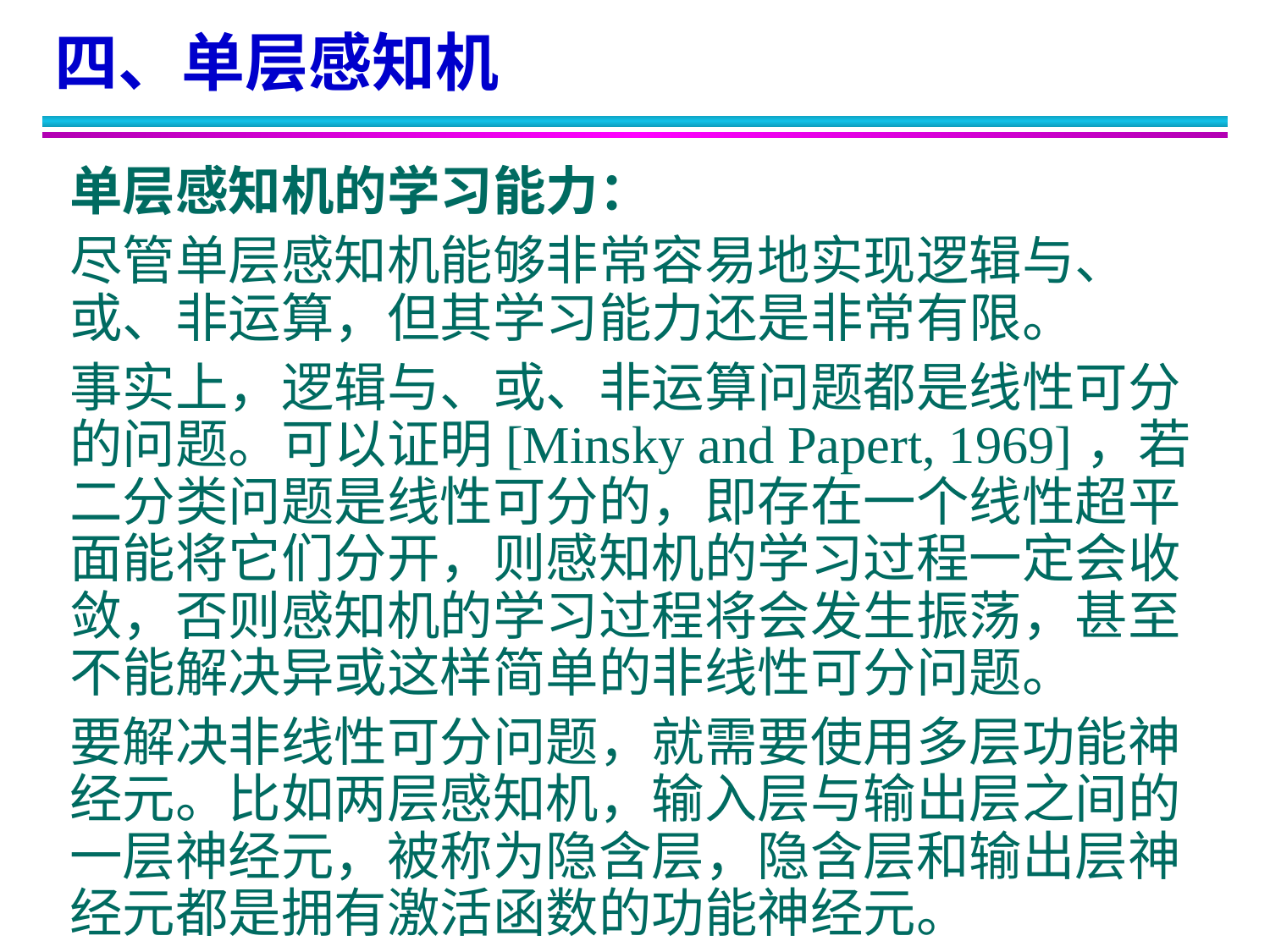

四、单层感知机
单层感知机的学习能力：
尽管单层感知机能够非常容易地实现逻辑与、或、非运算，但其学习能力还是非常有限。
事实上，逻辑与、或、非运算问题都是线性可分的问题。可以证明[Minsky and Papert, 1969]，若二分类问题是线性可分的，即存在一个线性超平面能将它们分开，则感知机的学习过程一定会收敛，否则感知机的学习过程将会发生振荡，甚至不能解决异或这样简单的非线性可分问题。
要解决非线性可分问题，就需要使用多层功能神经元。比如两层感知机，输入层与输出层之间的一层神经元，被称为隐含层，隐含层和输出层神经元都是拥有激活函数的功能神经元。